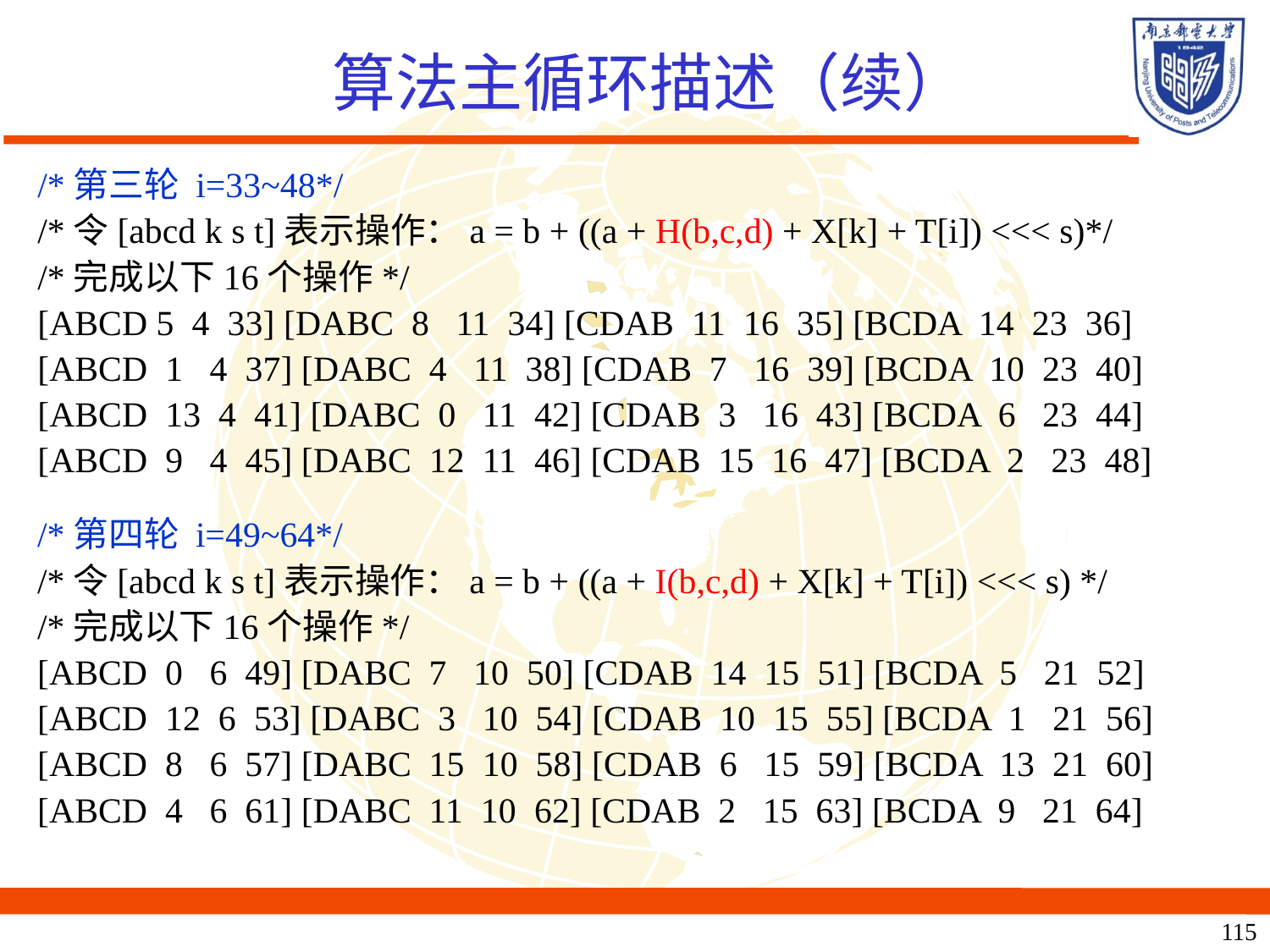

算法主循环描述（续）
/*第三轮 i=33~48*/
/*令[abcd k s t]表示操作：a = b + ((a + H(b,c,d) + X[k] + T[i]) <<< s)*/
/*完成以下16个操作*/
[ABCD 5  4  33] [DABC  8   11  34] [CDAB  11  16  35] [BCDA  14  23  36]
[ABCD  1   4  37] [DABC  4   11  38] [CDAB  7   16  39] [BCDA  10  23  40]
[ABCD  13  4  41] [DABC  0   11  42] [CDAB  3   16  43] [BCDA  6   23  44]
[ABCD  9   4  45] [DABC  12  11  46] [CDAB  15  16  47] [BCDA  2   23  48]
/*第四轮 i=49~64*/
/*令[abcd k s t]表示操作：a = b + ((a + I(b,c,d) + X[k] + T[i]) <<< s) */
/*完成以下16个操作*/
[ABCD  0   6  49] [DABC  7   10  50] [CDAB  14  15  51] [BCDA  5   21  52]
[ABCD  12  6  53] [DABC  3   10  54] [CDAB  10  15  55] [BCDA  1   21  56]
[ABCD  8   6  57] [DABC  15  10  58] [CDAB  6   15  59] [BCDA  13  21  60]
[ABCD  4   6  61] [DABC  11  10  62] [CDAB  2   15  63] [BCDA  9   21  64]
115